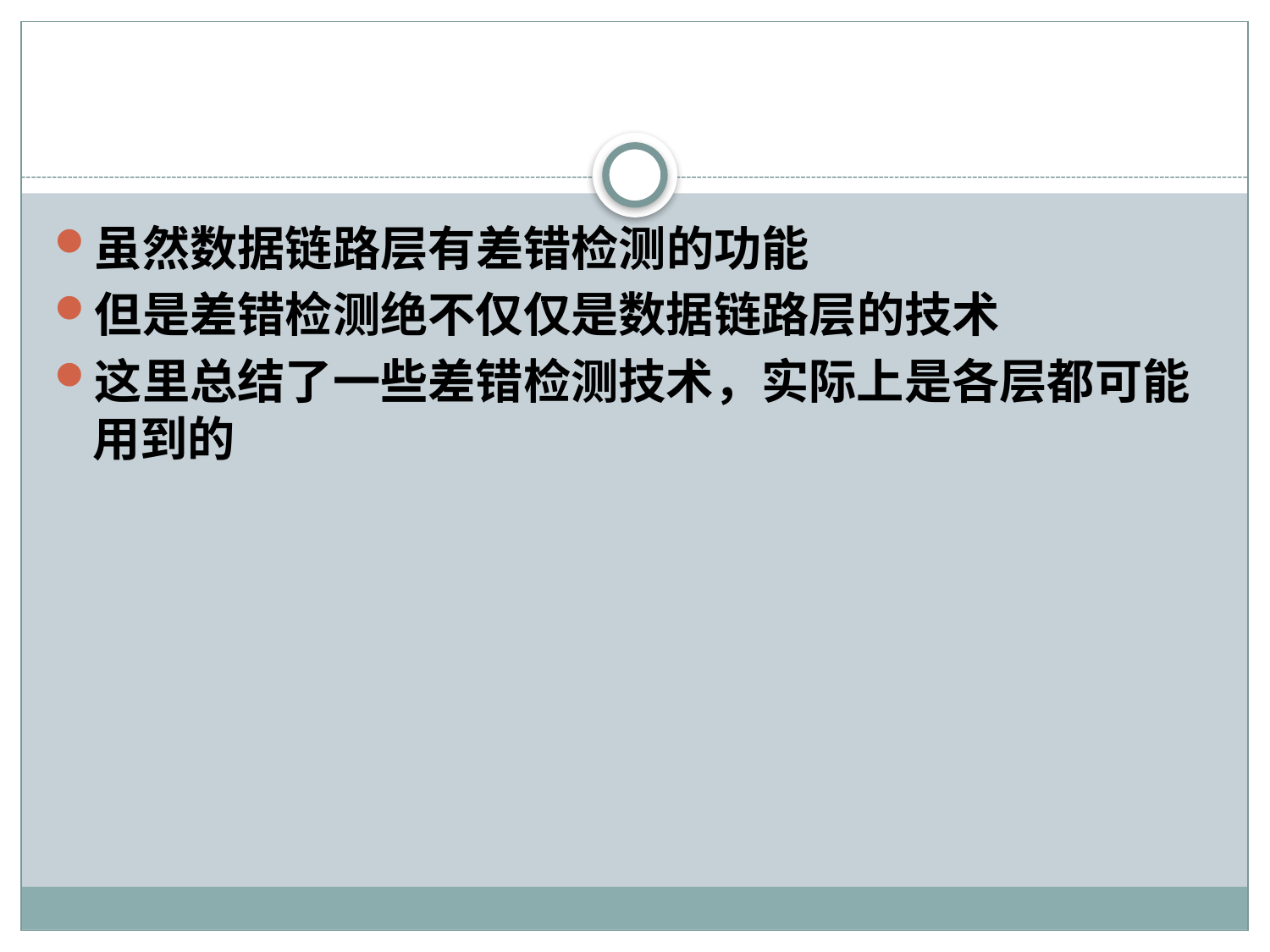

#
虽然数据链路层有差错检测的功能
但是差错检测绝不仅仅是数据链路层的技术
这里总结了一些差错检测技术，实际上是各层都可能用到的